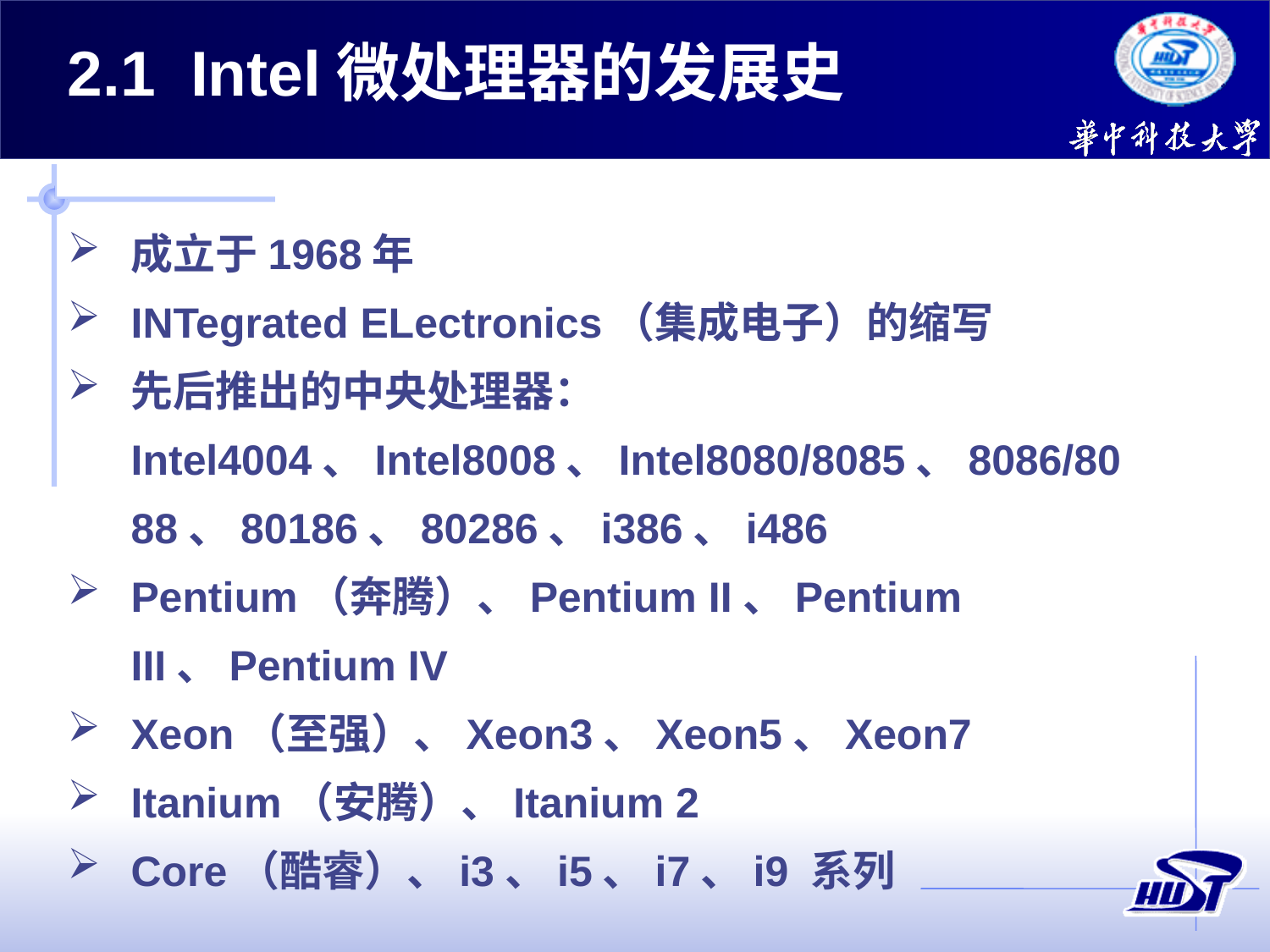

2.1  Intel微处理器的发展史
成立于1968年
INTegrated ELectronics（集成电子）的缩写
先后推出的中央处理器：Intel4004、Intel8008、Intel8080/8085、8086/8088、80186、80286、i386、i486
Pentium（奔腾）、Pentium II、Pentium III、Pentium IV
Xeon（至强）、Xeon3、Xeon5、Xeon7
Itanium（安腾）、Itanium 2
Core（酷睿）、i3、i5、i7、i9 系列